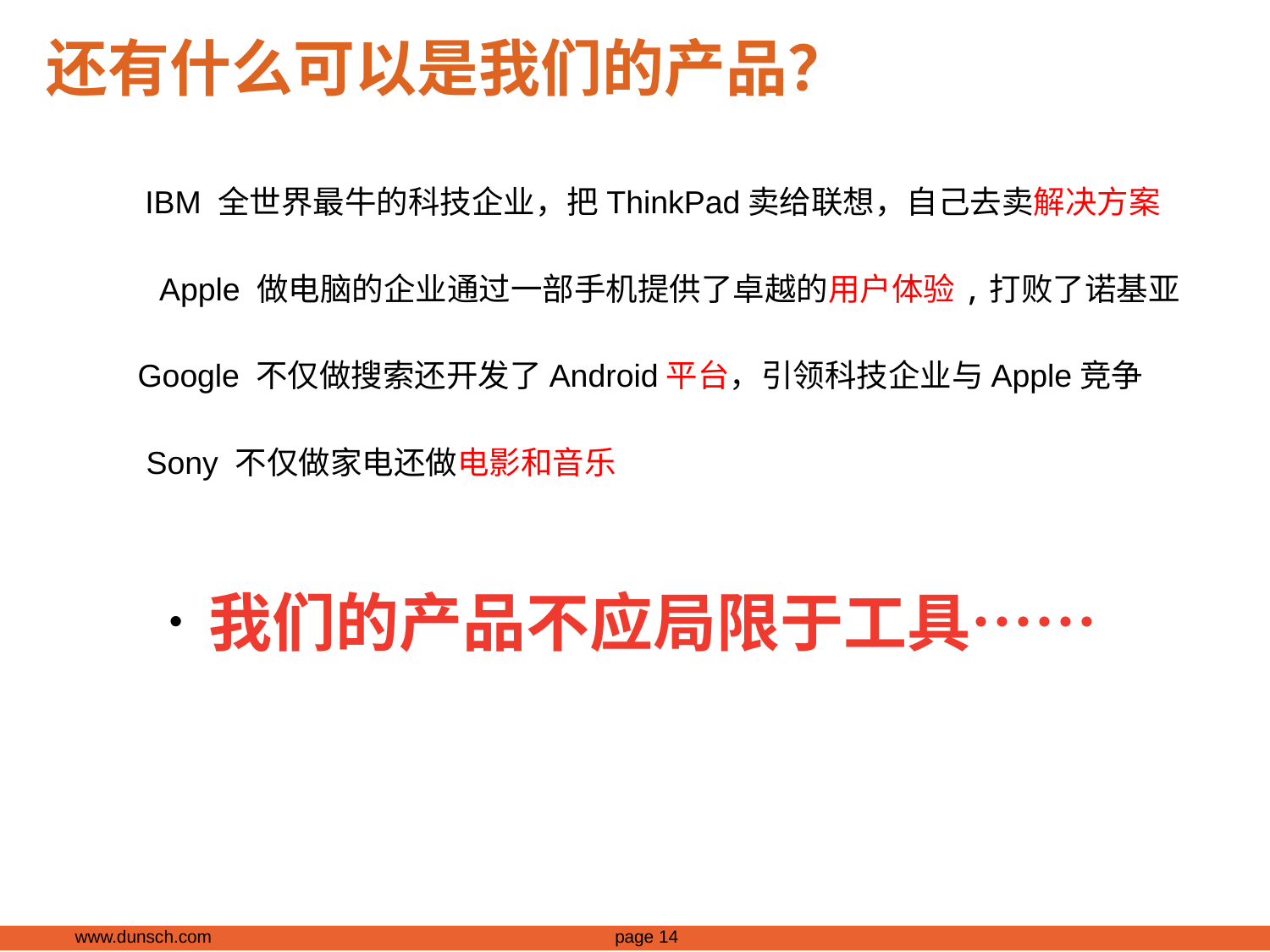

# 还有什么可以是我们的产品？
IBM 全世界最牛的科技企业，把ThinkPad卖给联想，自己去卖解决方案
Apple 做电脑的企业通过一部手机提供了卓越的用户体验,打败了诺基亚
Google 不仅做搜索还开发了Android平台，引领科技企业与Apple竞争
Sony 不仅做家电还做电影和音乐
我们的产品不应局限于工具……